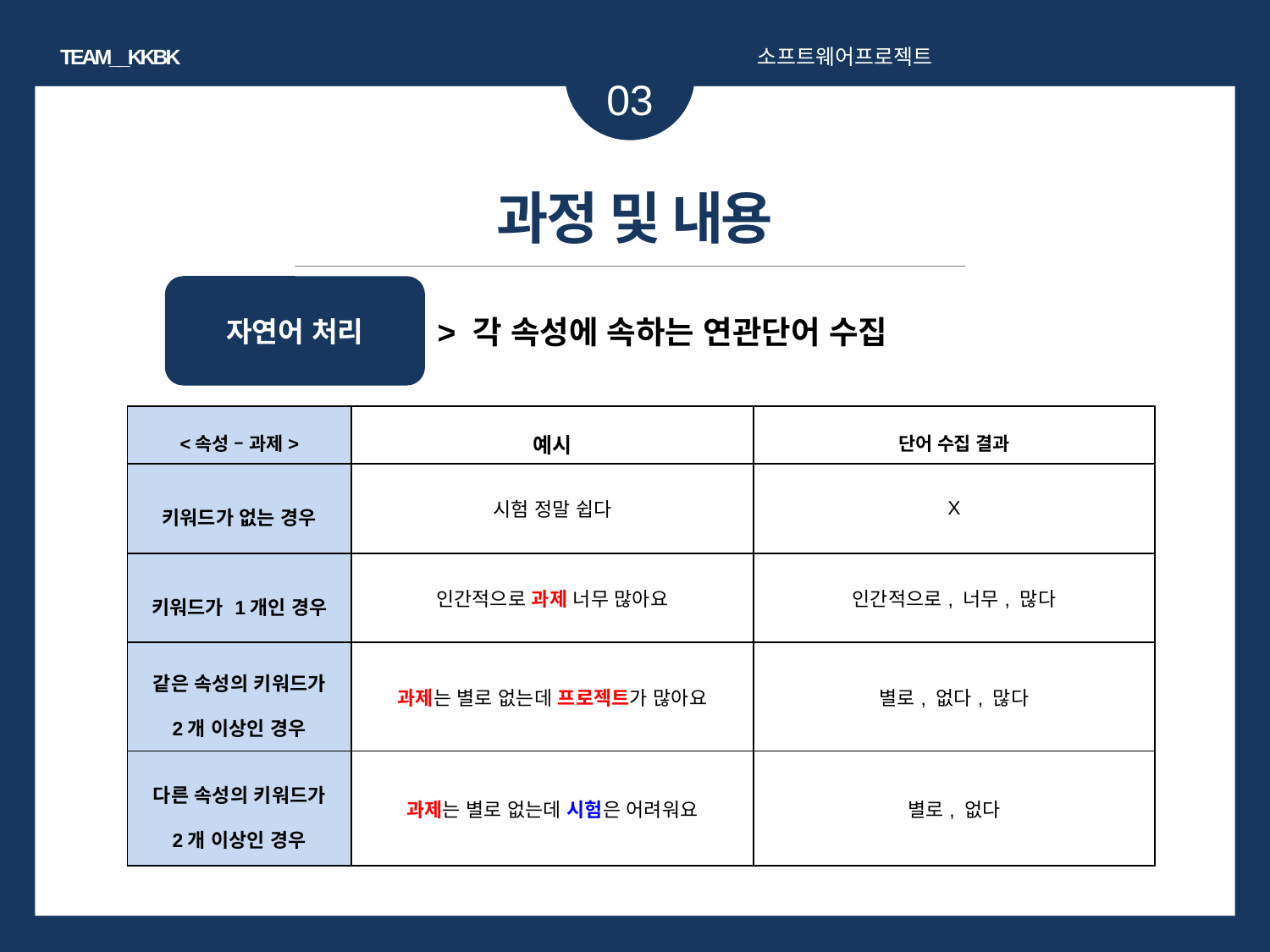

TEAM__KKBK
소프트웨어프로젝트
03
문장안에 키워드가 1개 인 경우
예시 : 시험 정말 쉽다
과정 및 내용
자연어 처리
> 각 속성에 속하는 연관단어 수집
소제목
| <속성 – 과제> | 예시 | 단어 수집 결과 |
| --- | --- | --- |
| 키워드가 없는 경우 | 시험 정말 쉽다 | X |
| 키워드가 1개인 경우 | 인간적으로 과제 너무 많아요 | 인간적으로, 너무, 많다 |
| 같은 속성의 키워드가 2개 이상인 경우 | 과제는 별로 없는데 프로젝트가 많아요 | 별로, 없다, 많다 |
| 다른 속성의 키워드가 2개 이상인 경우 | 과제는 별로 없는데 시험은 어려워요 | 별로, 없다 |